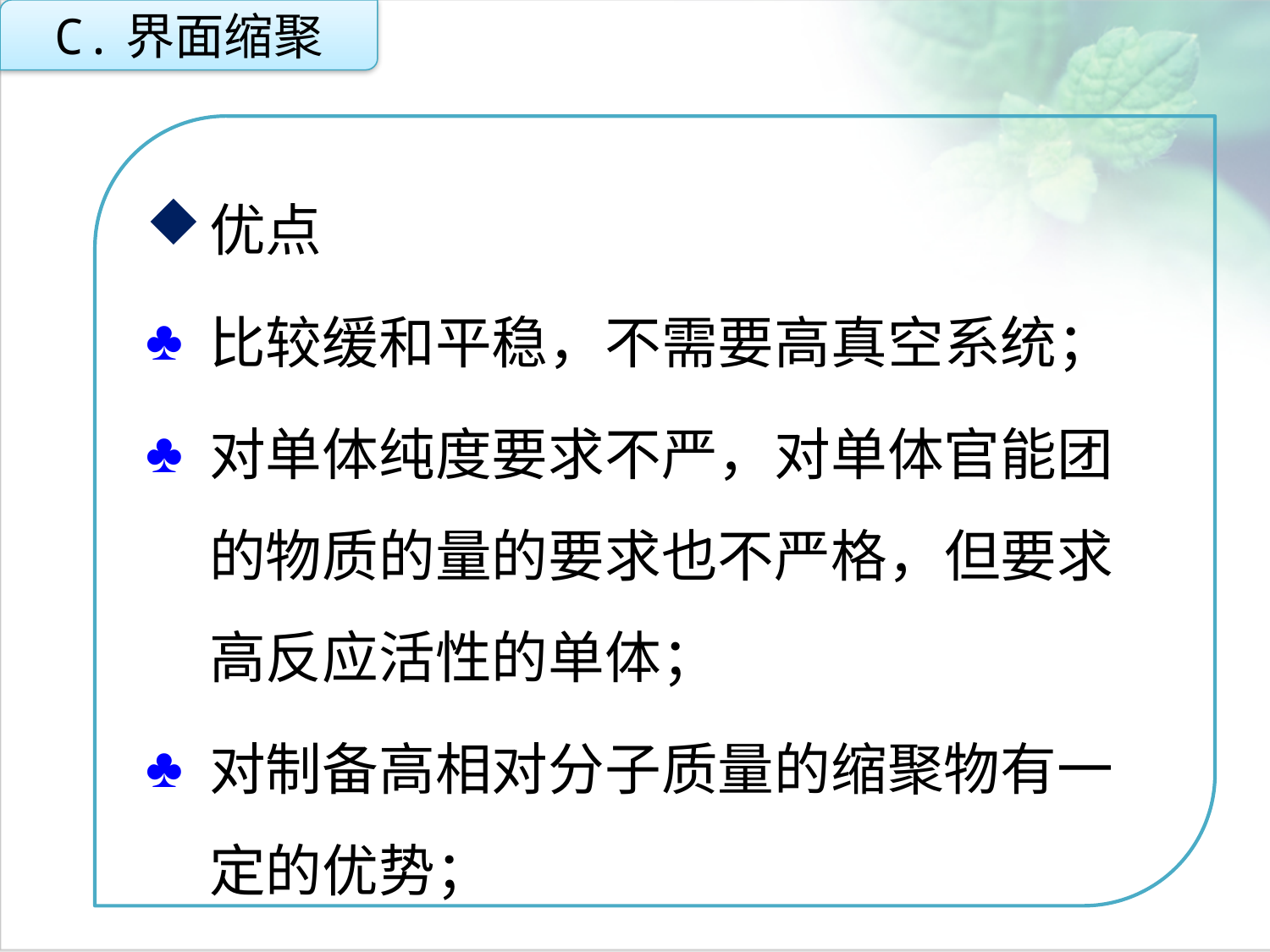

C.界面缩聚
优点
比较缓和平稳，不需要高真空系统；
对单体纯度要求不严，对单体官能团的物质的量的要求也不严格，但要求高反应活性的单体；
对制备高相对分子质量的缩聚物有一定的优势；
点击添加文本
点击添加文本
点击添加文本
点击添加文本